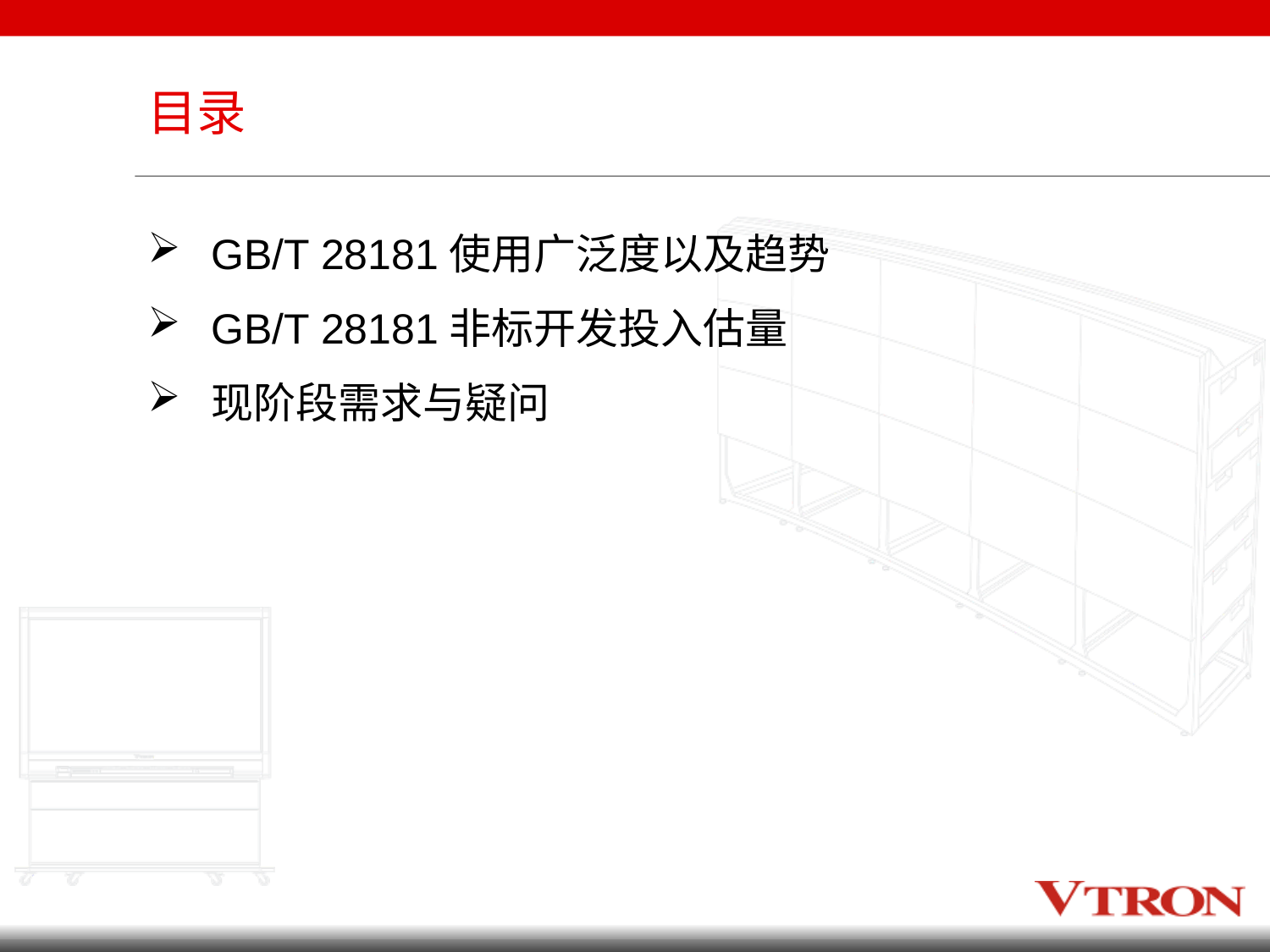

# 目录
GB/T 28181使用广泛度以及趋势
GB/T 28181非标开发投入估量
现阶段需求与疑问